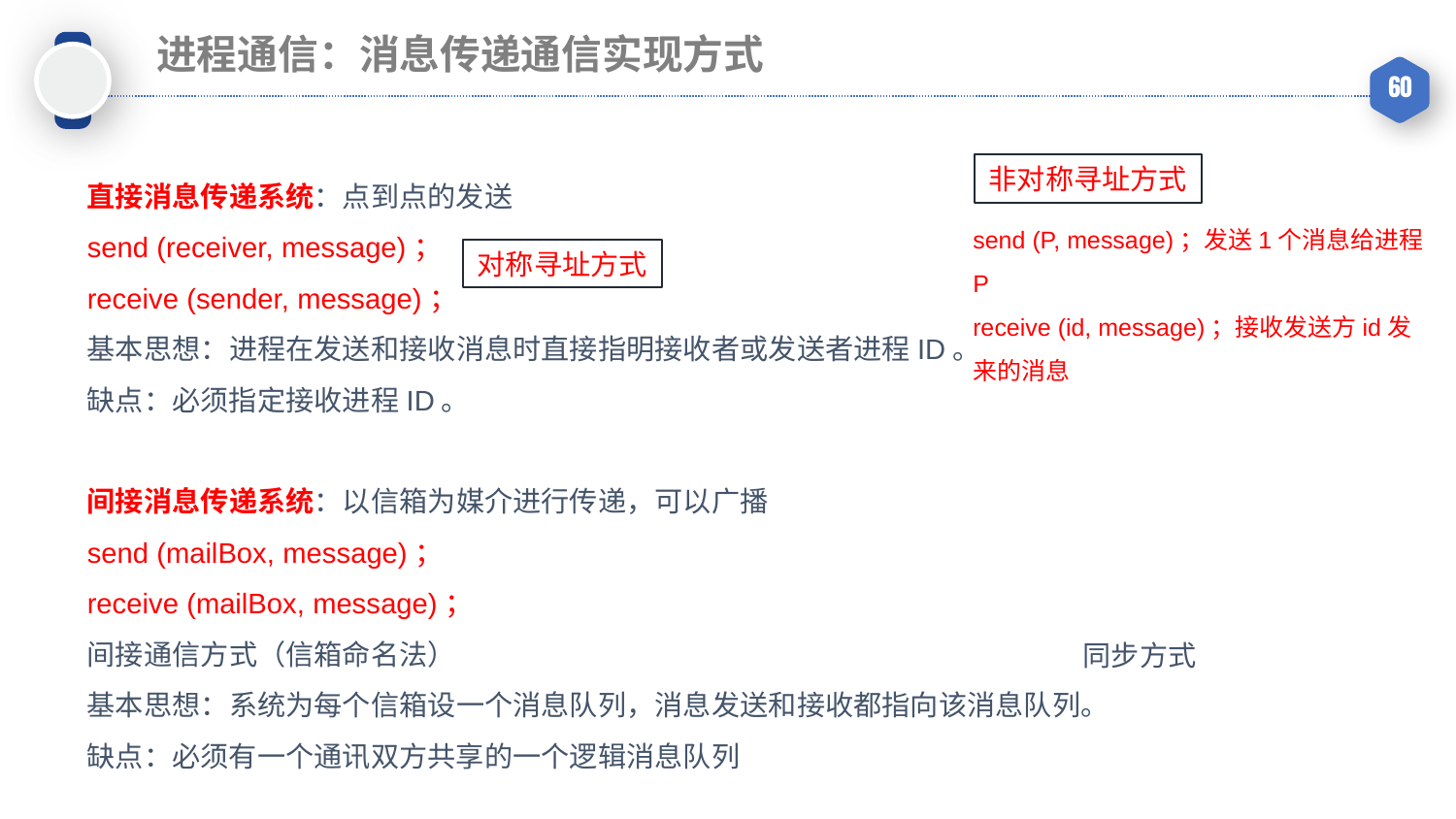

进程通信：消息传递通信实现方式
直接消息传递系统：点到点的发送
send (receiver, message)；
receive (sender, message)；
基本思想：进程在发送和接收消息时直接指明接收者或发送者进程ID。
缺点：必须指定接收进程ID。

间接消息传递系统：以信箱为媒介进行传递，可以广播
send (mailBox, message)；
receive (mailBox, message)；
间接通信方式（信箱命名法）
基本思想：系统为每个信箱设一个消息队列，消息发送和接收都指向该消息队列。
缺点：必须有一个通讯双方共享的一个逻辑消息队列
非对称寻址方式
send (P, message)；发送1个消息给进程P
receive (id, message)；接收发送方id发来的消息
对称寻址方式
同步方式